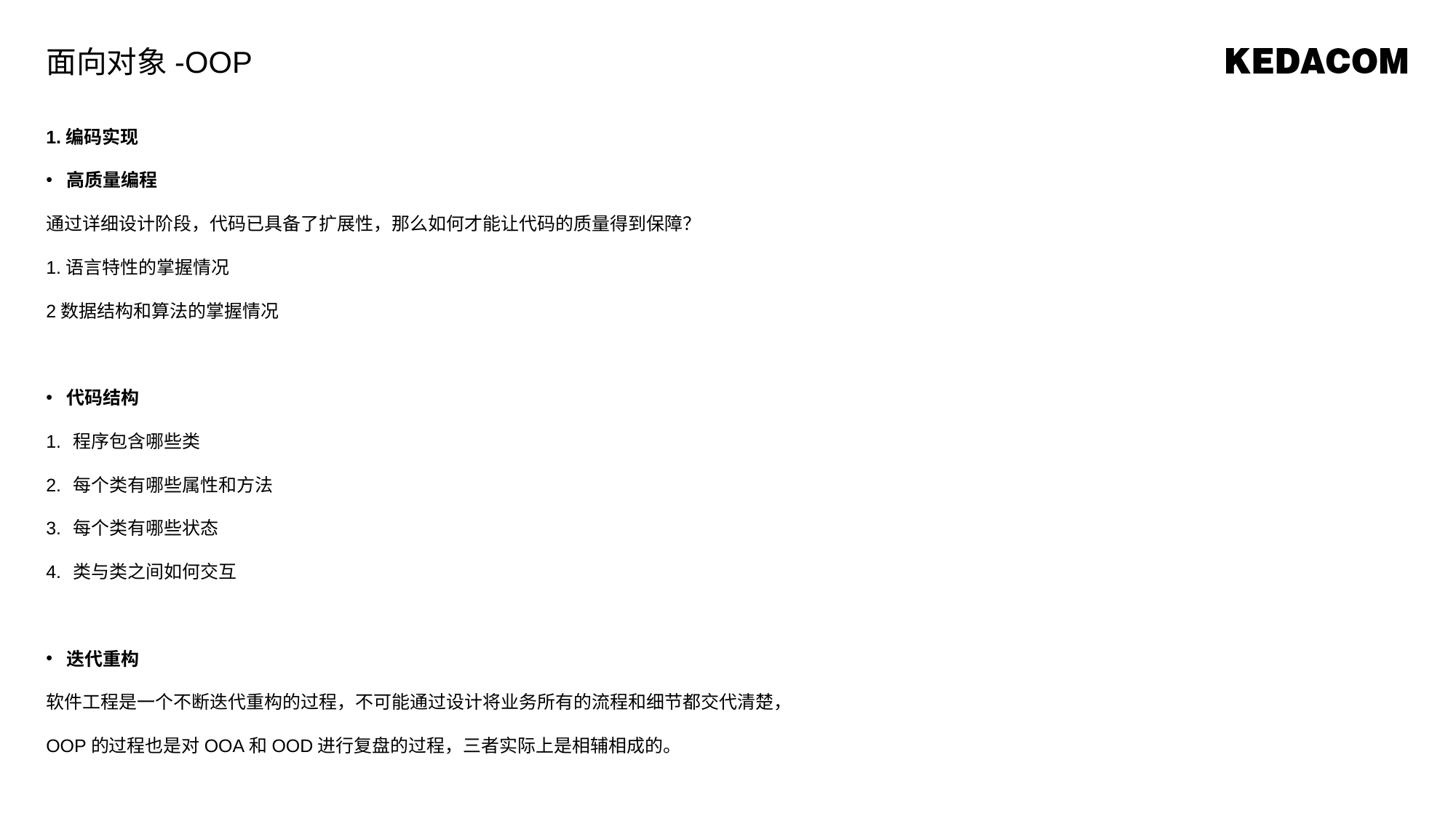

面向对象-OOP
1.编码实现
高质量编程
通过详细设计阶段，代码已具备了扩展性，那么如何才能让代码的质量得到保障？
1.语言特性的掌握情况
2数据结构和算法的掌握情况

代码结构
程序包含哪些类
每个类有哪些属性和方法
每个类有哪些状态
类与类之间如何交互

迭代重构
软件工程是一个不断迭代重构的过程，不可能通过设计将业务所有的流程和细节都交代清楚，
OOP的过程也是对OOA和OOD进行复盘的过程，三者实际上是相辅相成的。